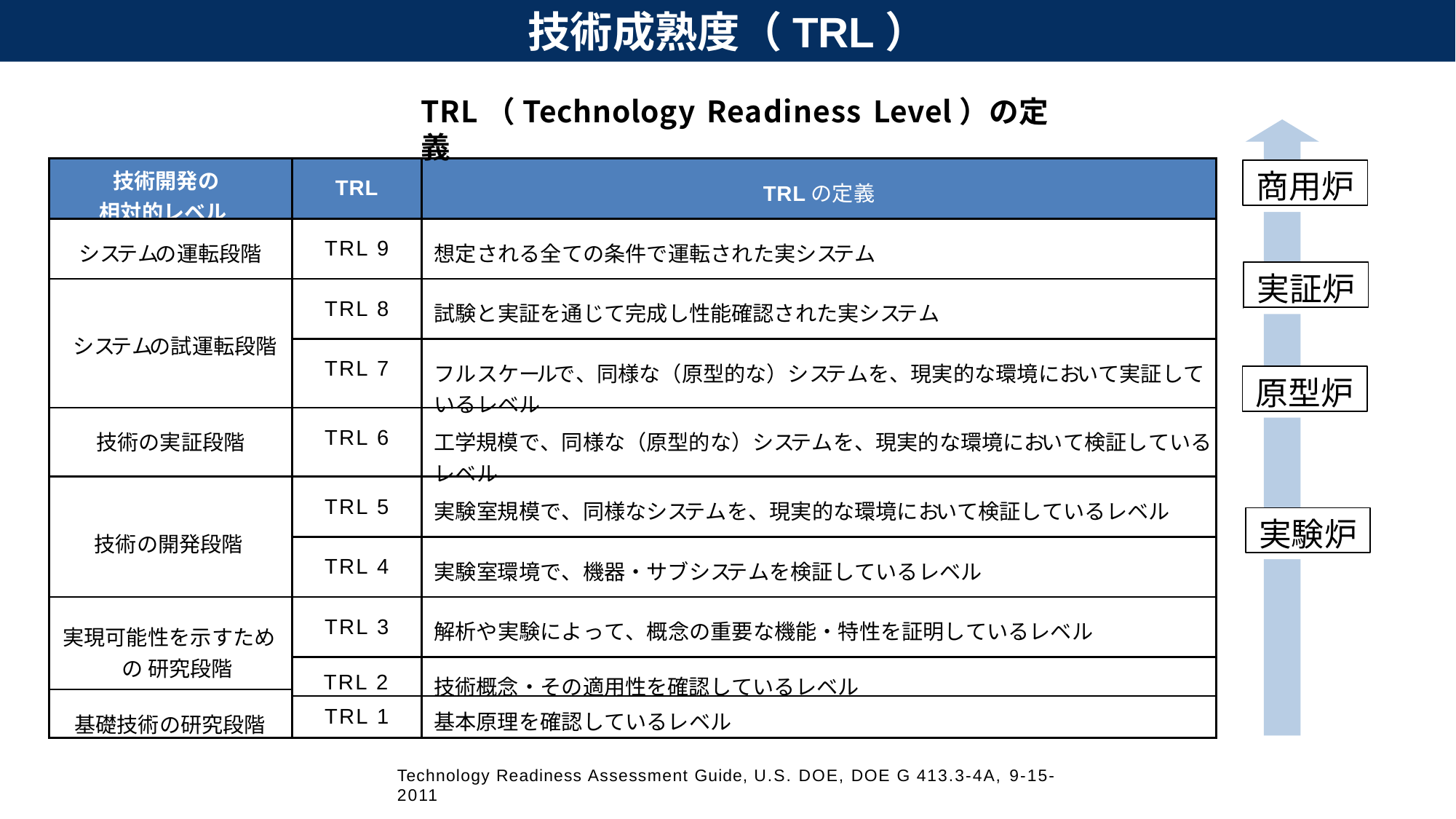

技術成熟度（TRL）
TRL（Technology Readiness Level）の定義

| 技術開発の 相対的レベル | TRL | TRLの定義 |
| --- | --- | --- |
| システムの運転段階 | TRL 9 | 想定される全ての条件で運転された実システム |
| システムの試運転段階 | TRL 8 | 試験と実証を通じて完成し性能確認された実システム |
|  | TRL 7 | フルスケールで、同様な（原型的な）システムを、現実的な環境において実証しているレベル |
| 技術の実証段階 | TRL 6 | 工学規模で、同様な（原型的な）システムを、現実的な環境において検証しているレベル |
| 技術の開発段階 | TRL 5 | 実験室規模で、同様なシステムを、現実的な環境において検証しているレベル |
|  | TRL 4 | 実験室環境で、機器・サブシステムを検証しているレベル |
| 実現可能性を示すための 研究段階 | TRL 3 | 解析や実験によって、概念の重要な機能・特性を証明しているレベル |
|  | TRL 2 | 技術概念・その適用性を確認しているレベル |
| 基礎技術の研究段階 |  |  |
|  | TRL 1 | 基本原理を確認しているレベル |
商用炉

実証炉
※実用段階

原型炉

実験炉
Technology Readiness Assessment Guide, U.S. DOE, DOE G 413.3-4A, 9-15-2011